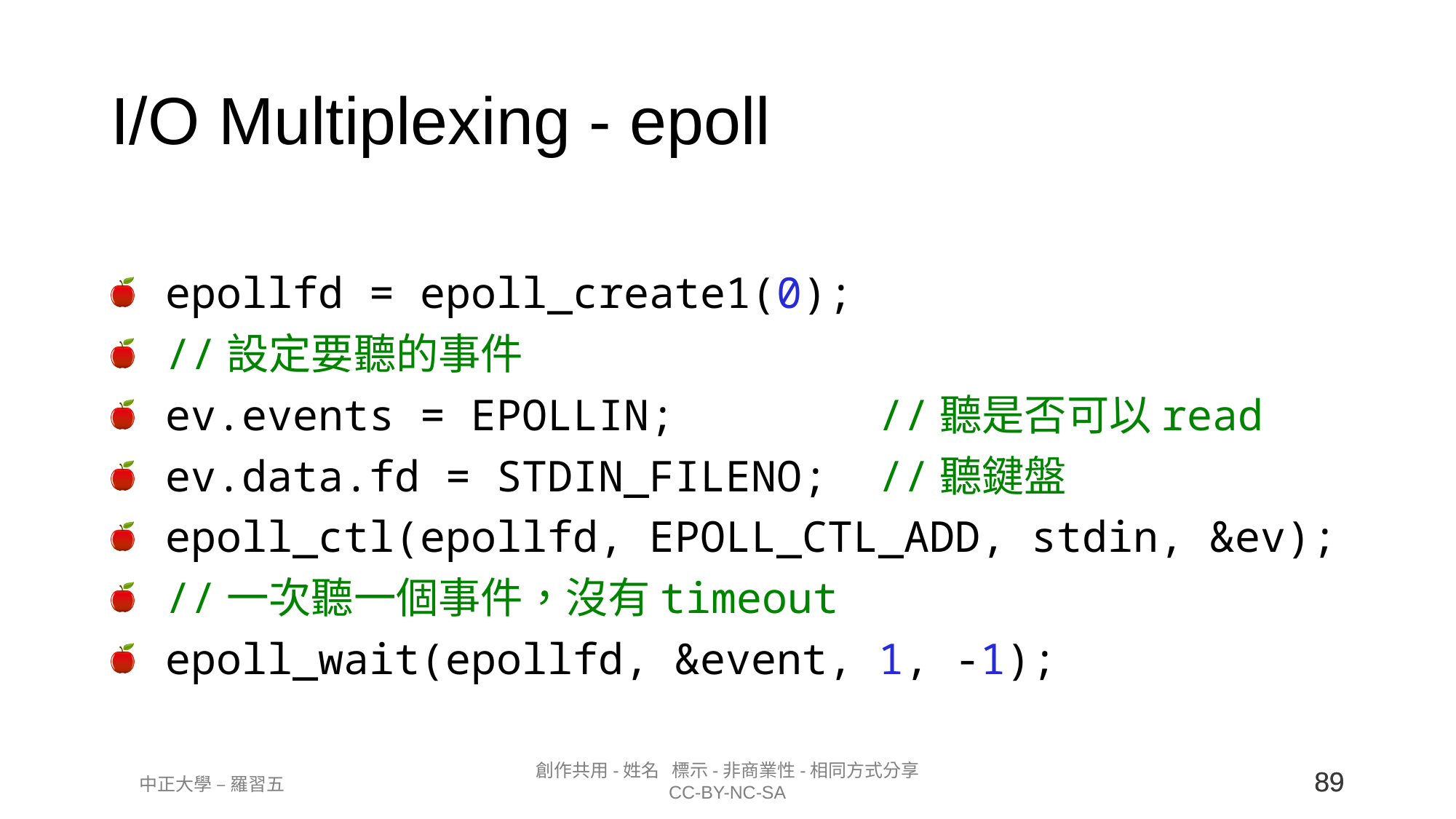

# I/O Multiplexing - epoll
epollfd = epoll_create1(0);
//設定要聽的事件
ev.events = EPOLLIN;        //聽是否可以read
ev.data.fd = STDIN_FILENO;  //聽鍵盤
epoll_ctl(epollfd, EPOLL_CTL_ADD, stdin, &ev);
//一次聽一個事件，沒有timeout
epoll_wait(epollfd, &event, 1, -1);